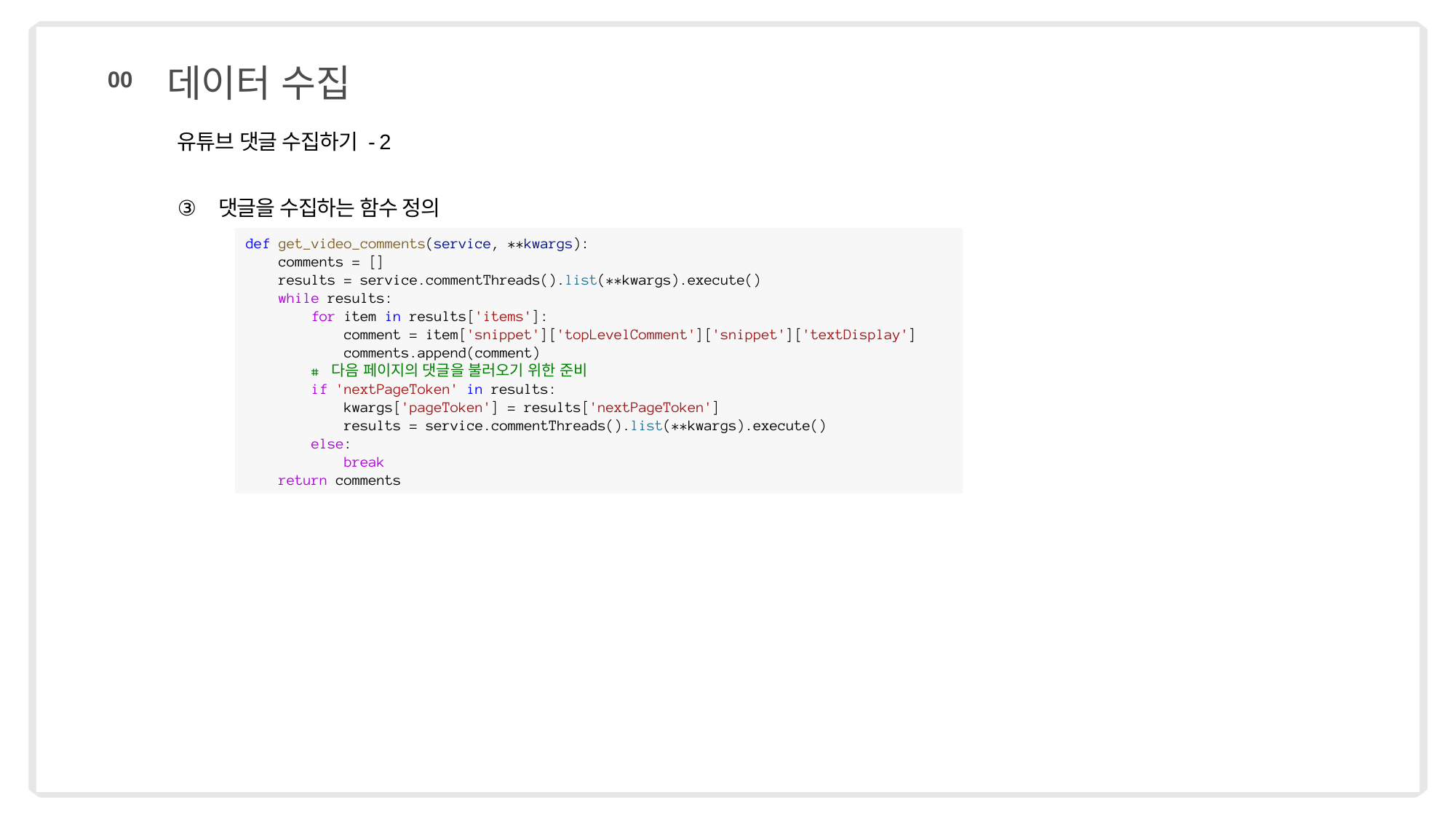

데이터 수집
00
유튜브 댓글 수집하기 - 2

댓글을 수집하는 함수 정의
def get_video_comments(service, **kwargs):
    comments = []
    results = service.commentThreads().list(**kwargs).execute()
    while results:
        for item in results['items']:
            comment = item['snippet']['topLevelComment']['snippet']['textDisplay']
            comments.append(comment)
        # 다음 페이지의 댓글을 불러오기 위한 준비
        if 'nextPageToken' in results:
            kwargs['pageToken'] = results['nextPageToken']
            results = service.commentThreads().list(**kwargs).execute()
        else:
            break
    return comments